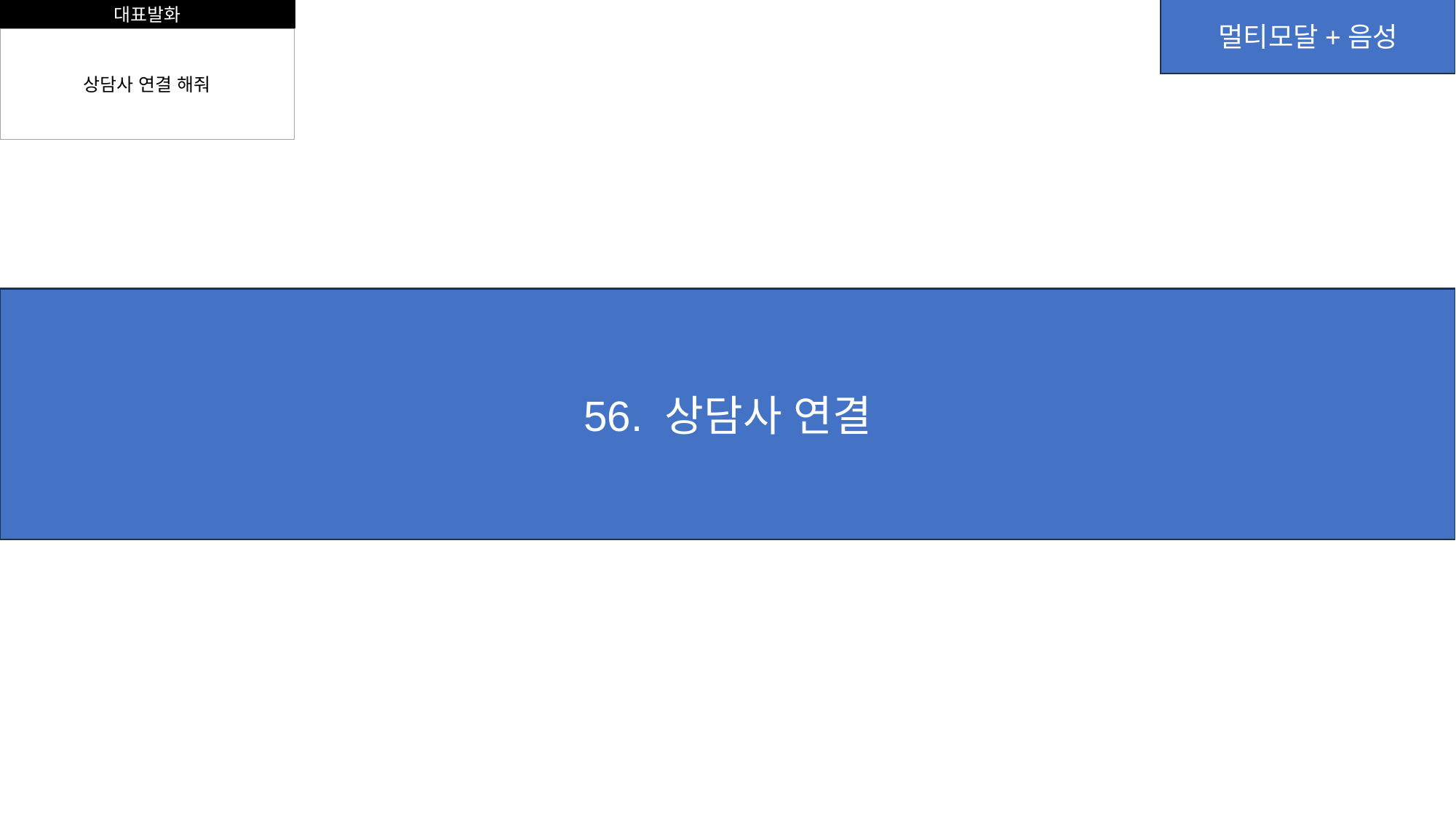

대표발화
멀티모달+음성
상담사 연결 해줘
56. 상담사 연결